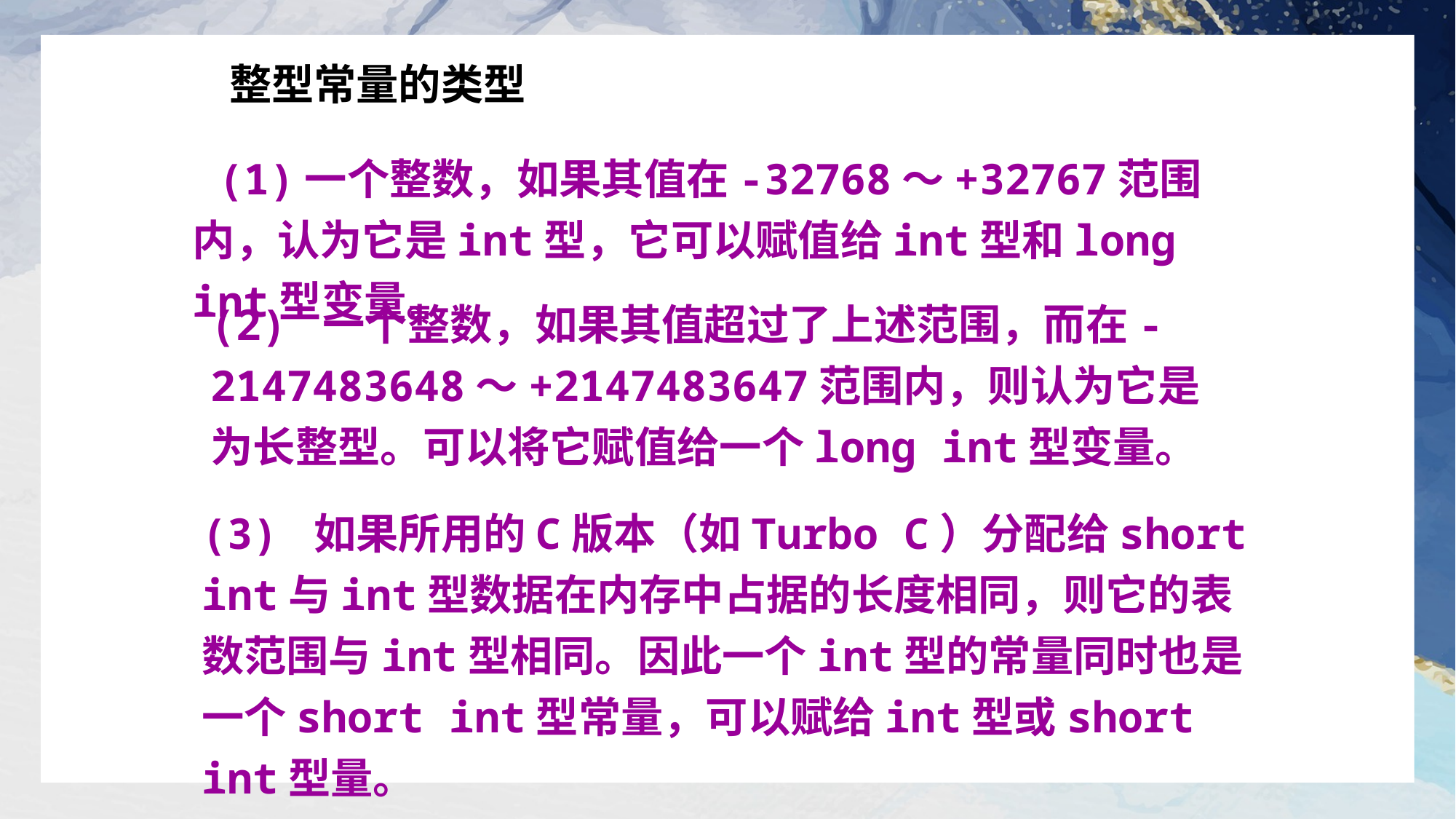

# 整型常量的类型
 (1)一个整数，如果其值在-32768～+32767范围内，认为它是int型，它可以赋值给int型和long int型变量。
(2) 一个整数，如果其值超过了上述范围，而在-2147483648～+2147483647范围内，则认为它是为长整型。可以将它赋值给一个long int型变量。
(3) 如果所用的C版本（如Turbo C）分配给short int与int型数据在内存中占据的长度相同，则它的表数范围与int型相同。因此一个int型的常量同时也是一个short int型常量，可以赋给int型或short int型量。